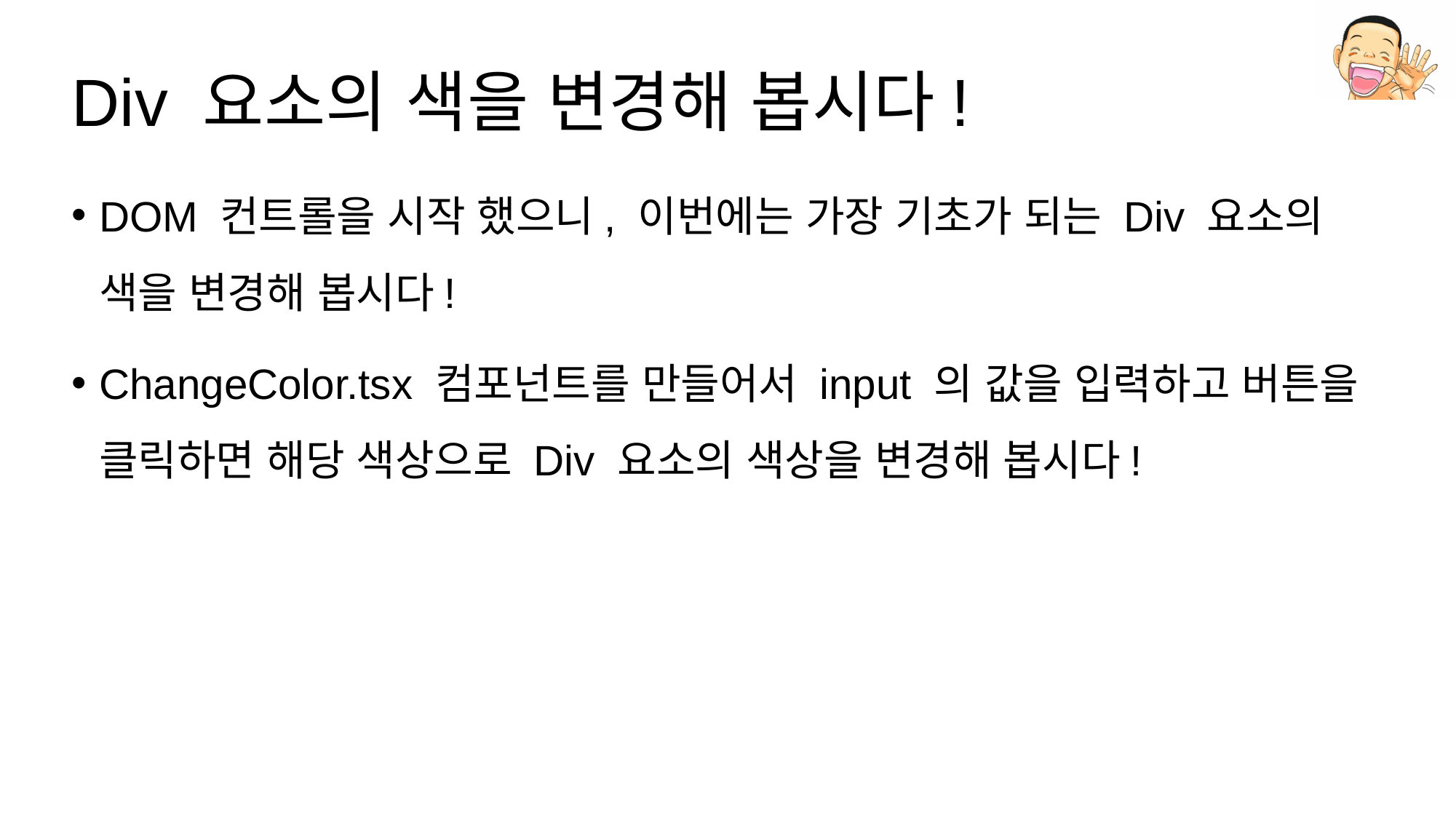

# Div 요소의 색을 변경해 봅시다!
DOM 컨트롤을 시작 했으니, 이번에는 가장 기초가 되는 Div 요소의 색을 변경해 봅시다!
ChangeColor.tsx 컴포넌트를 만들어서 input 의 값을 입력하고 버튼을 클릭하면 해당 색상으로 Div 요소의 색상을 변경해 봅시다!